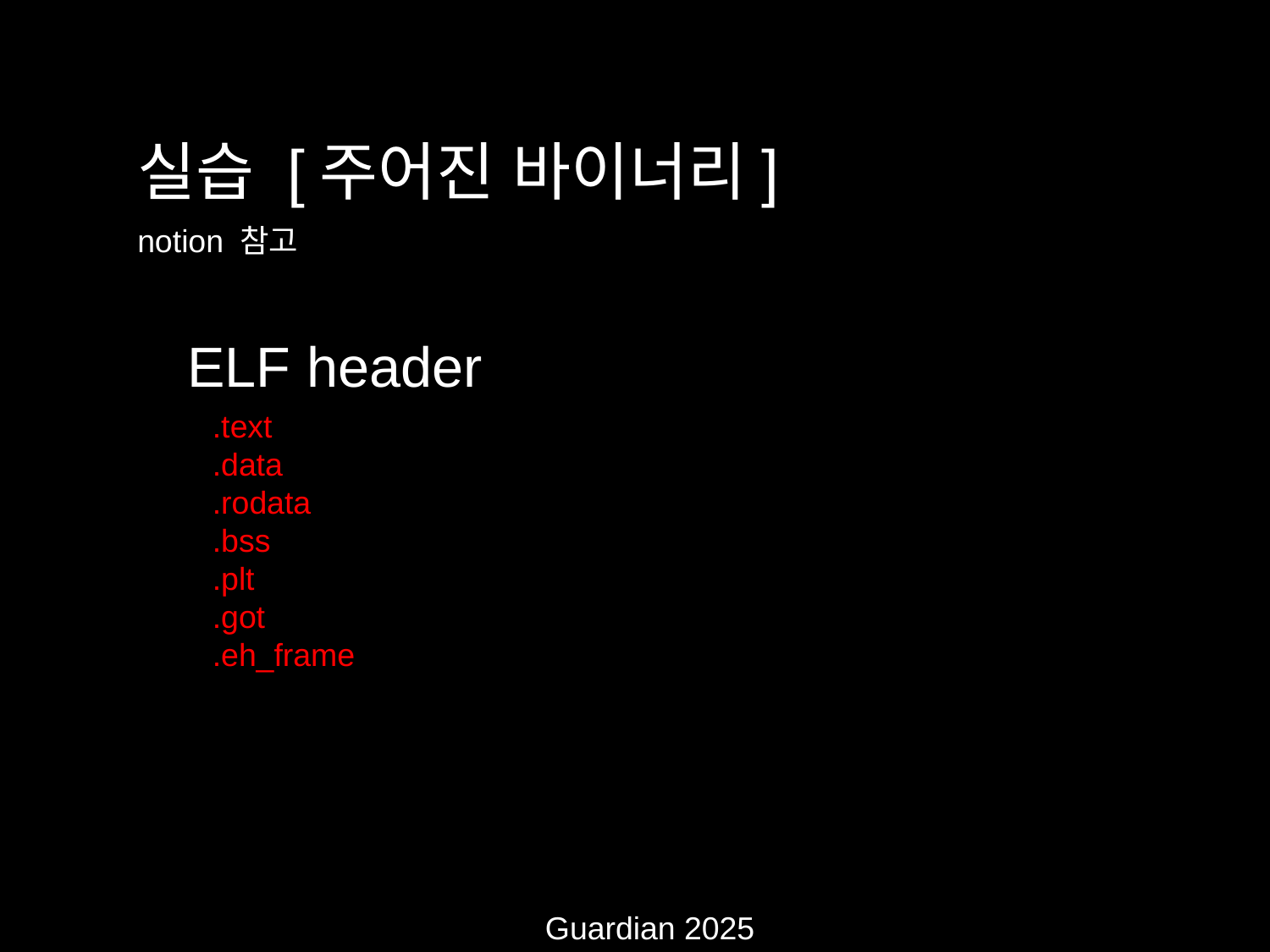

실습 [주어진 바이너리]
notion 참고
ELF header
.text
.data
.rodata
.bss
.plt
.got
.eh_frame